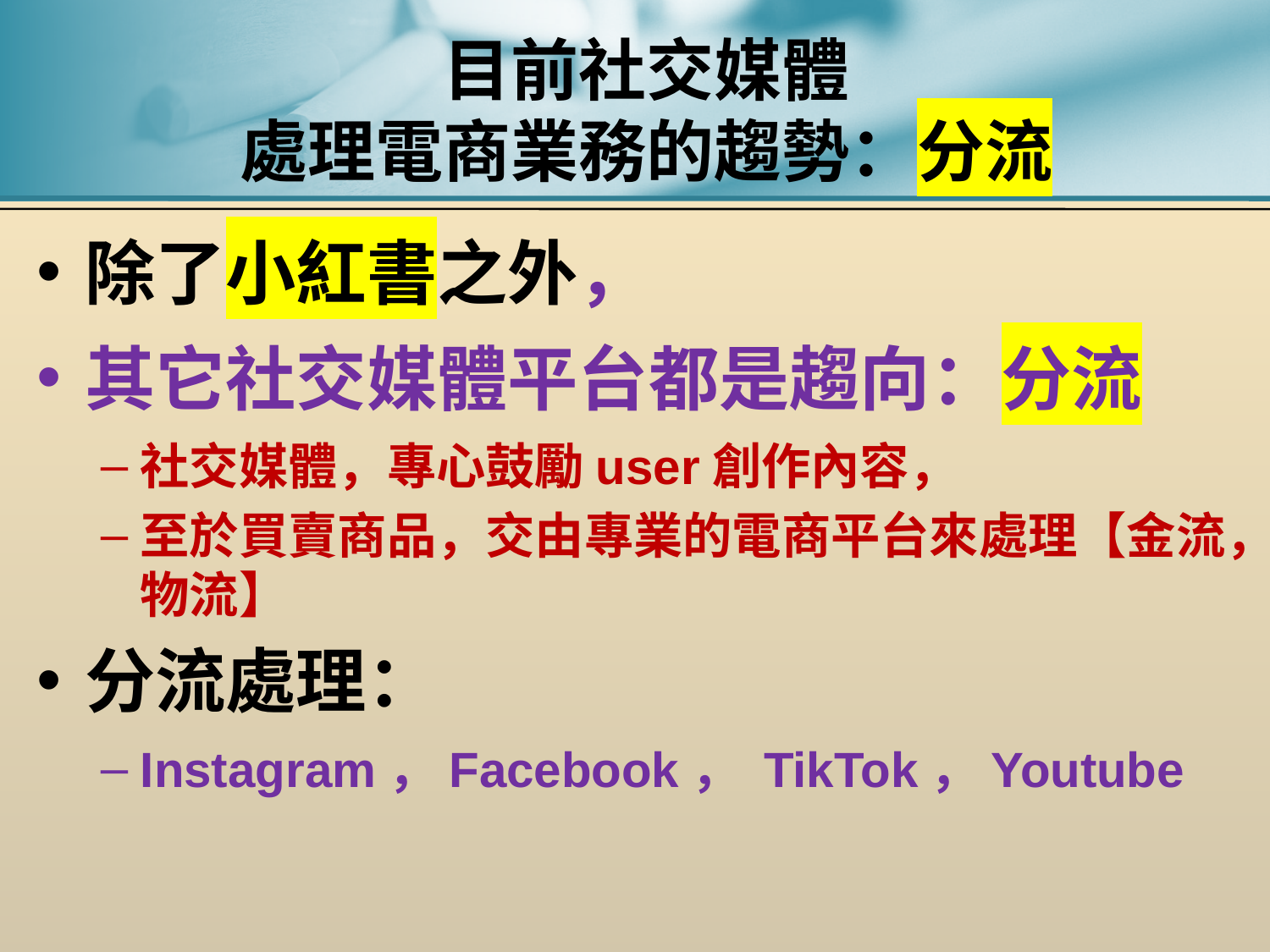

# 目前社交媒體 處理電商業務的趨勢：分流
除了小紅書之外，
其它社交媒體平台都是趨向：分流
社交媒體，專心鼓勵user創作內容，
至於買賣商品，交由專業的電商平台來處理【金流，物流】
分流處理：
Instagram，Facebook， TikTok，Youtube